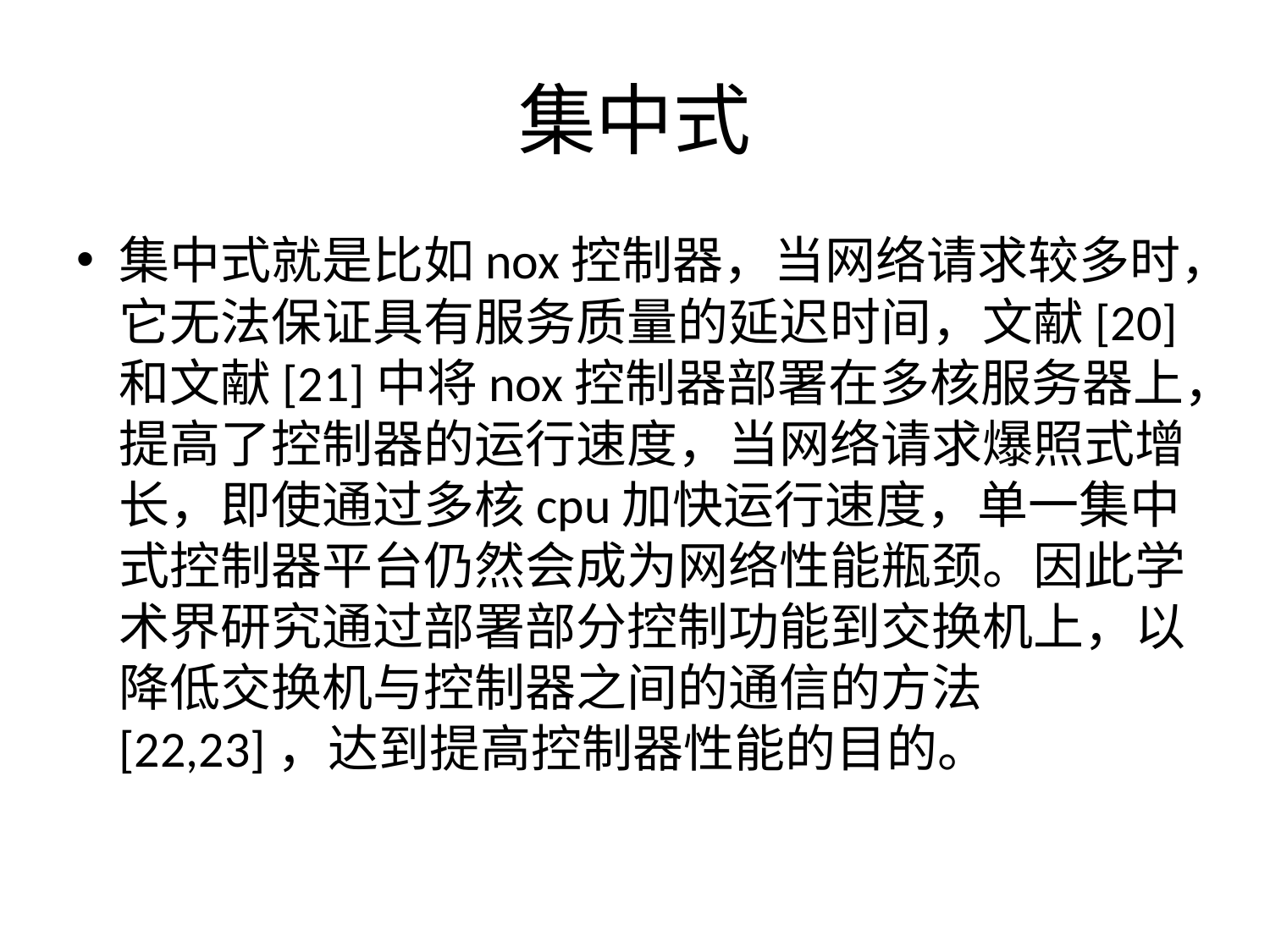

# 集中式
集中式就是比如nox控制器，当网络请求较多时，它无法保证具有服务质量的延迟时间，文献[20]和文献[21]中将nox控制器部署在多核服务器上，提高了控制器的运行速度，当网络请求爆照式增长，即使通过多核cpu加快运行速度，单一集中式控制器平台仍然会成为网络性能瓶颈。因此学术界研究通过部署部分控制功能到交换机上，以降低交换机与控制器之间的通信的方法[22,23]，达到提高控制器性能的目的。